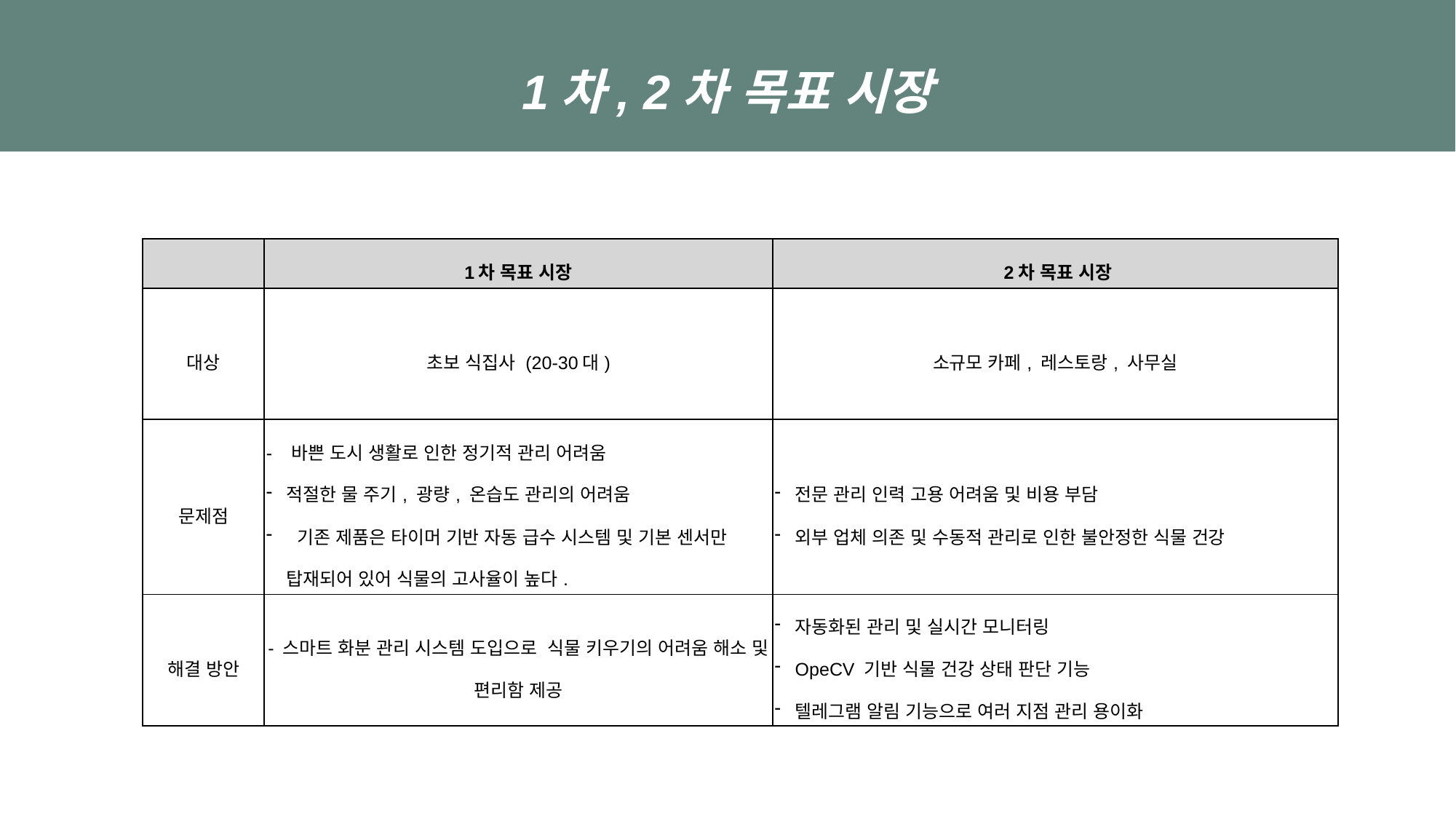

1차, 2차 목표 시장
|  | 1차 목표 시장 | 2차 목표 시장 |
| --- | --- | --- |
| 대상 | 초보 식집사 (20-30대) | 소규모 카페, 레스토랑, 사무실 |
| 문제점 | - 바쁜 도시 생활로 인한 정기적 관리 어려움 적절한 물 주기, 광량, 온습도 관리의 어려움 기존 제품은 타이머 기반 자동 급수 시스템 및 기본 센서만 탑재되어 있어 식물의 고사율이 높다. | 전문 관리 인력 고용 어려움 및 비용 부담 외부 업체 의존 및 수동적 관리로 인한 불안정한 식물 건강 |
| 해결 방안 | - 스마트 화분 관리 시스템 도입으로 식물 키우기의 어려움 해소 및 편리함 제공 | 자동화된 관리 및 실시간 모니터링 OpeCV 기반 식물 건강 상태 판단 기능 텔레그램 알림 기능으로 여러 지점 관리 용이화 |